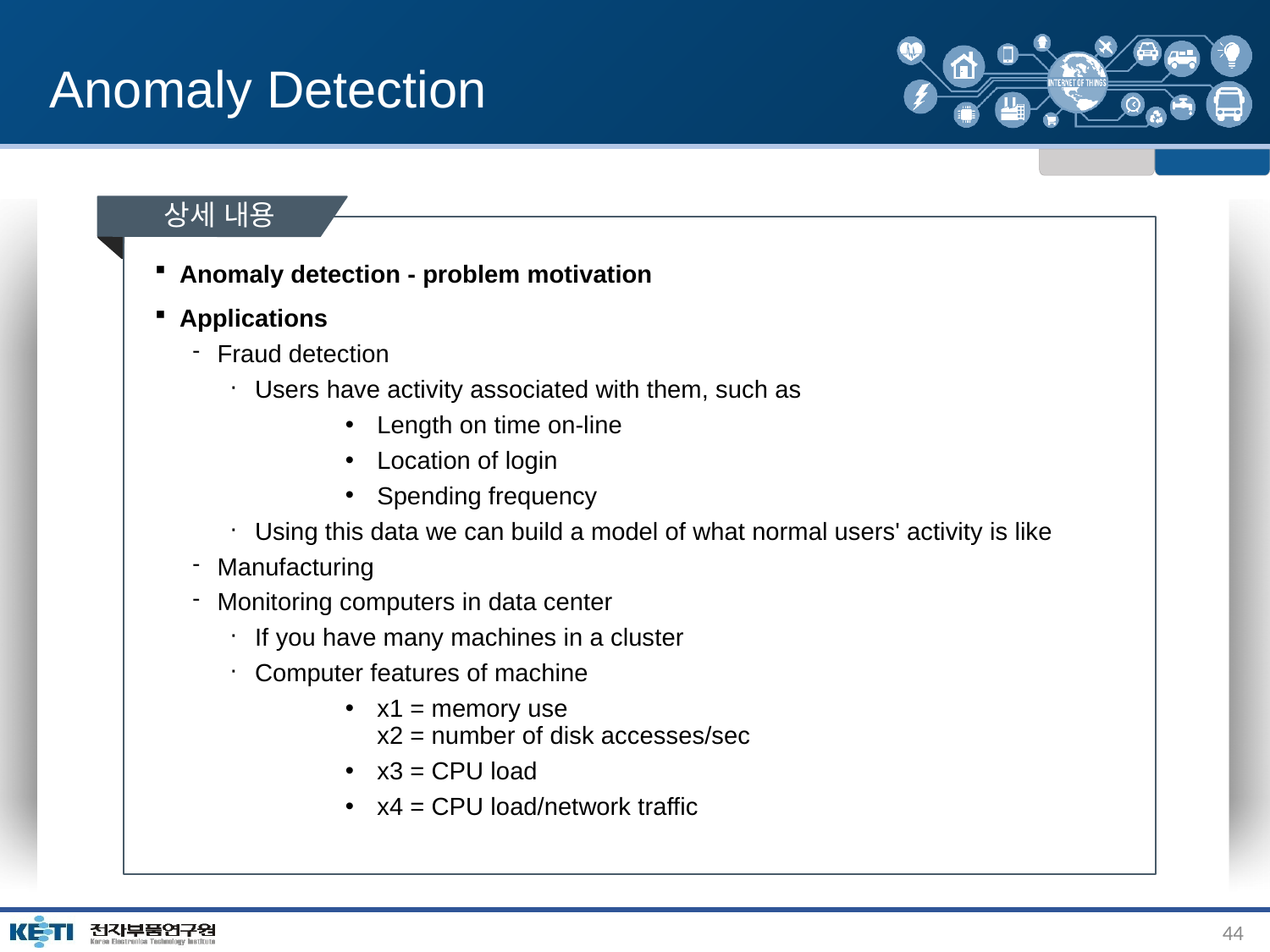

# Anomaly Detection
상세 내용

Anomaly detection - problem motivation
Applications
Fraud detection
Users have activity associated with them, such as
Length on time on-line
Location of login
Spending frequency
Using this data we can build a model of what normal users' activity is like
Manufacturing
Monitoring computers in data center
If you have many machines in a cluster
Computer features of machine
x1 = memory use
x2 = number of disk accesses/sec
x3 = CPU load
x4 = CPU load/network traffic
44